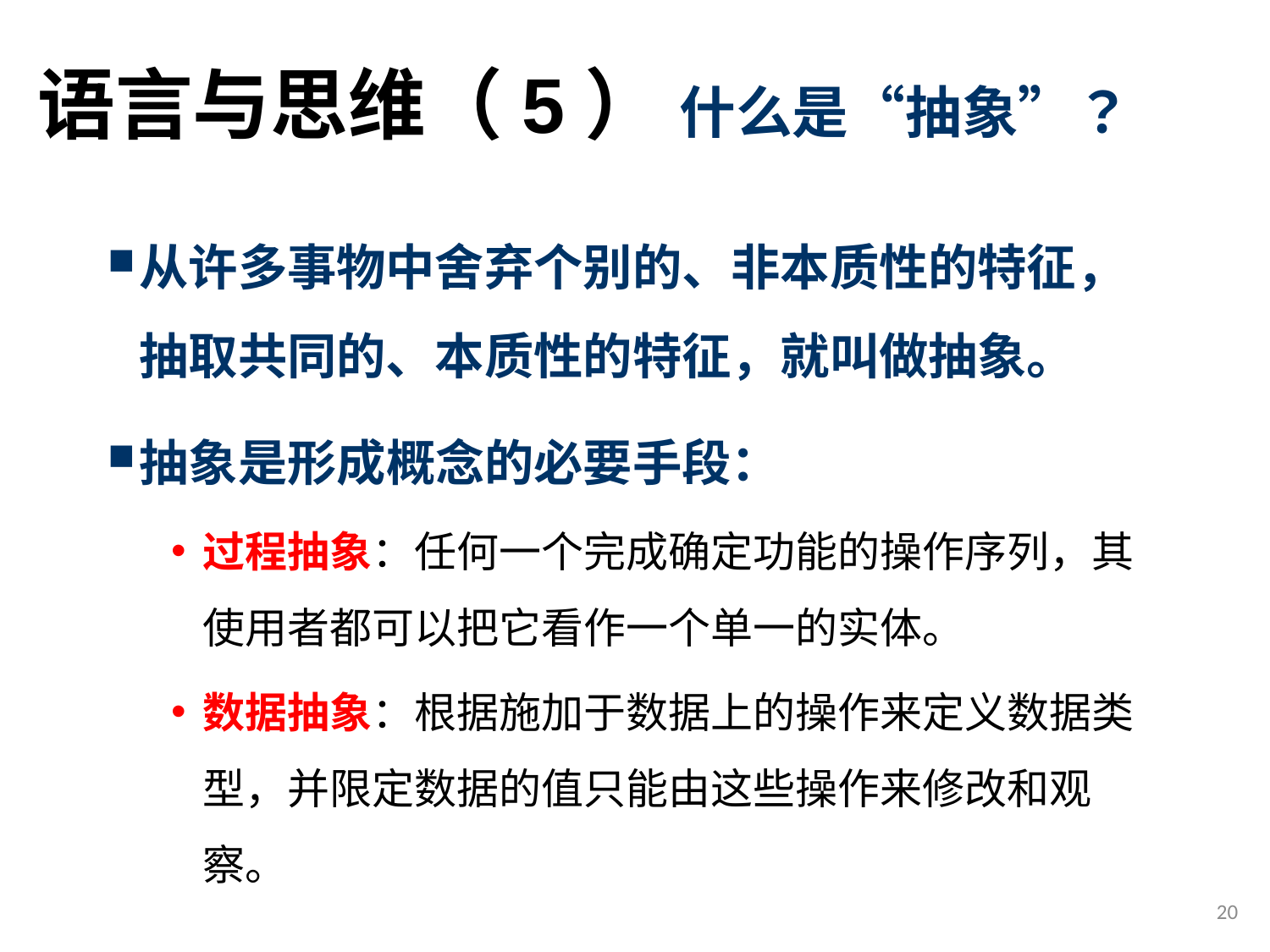

# 语言与思维（5） 什么是“抽象”？
从许多事物中舍弃个别的、非本质性的特征，抽取共同的、本质性的特征，就叫做抽象。
抽象是形成概念的必要手段：
过程抽象：任何一个完成确定功能的操作序列，其使用者都可以把它看作一个单一的实体。
数据抽象：根据施加于数据上的操作来定义数据类型，并限定数据的值只能由这些操作来修改和观察。

20